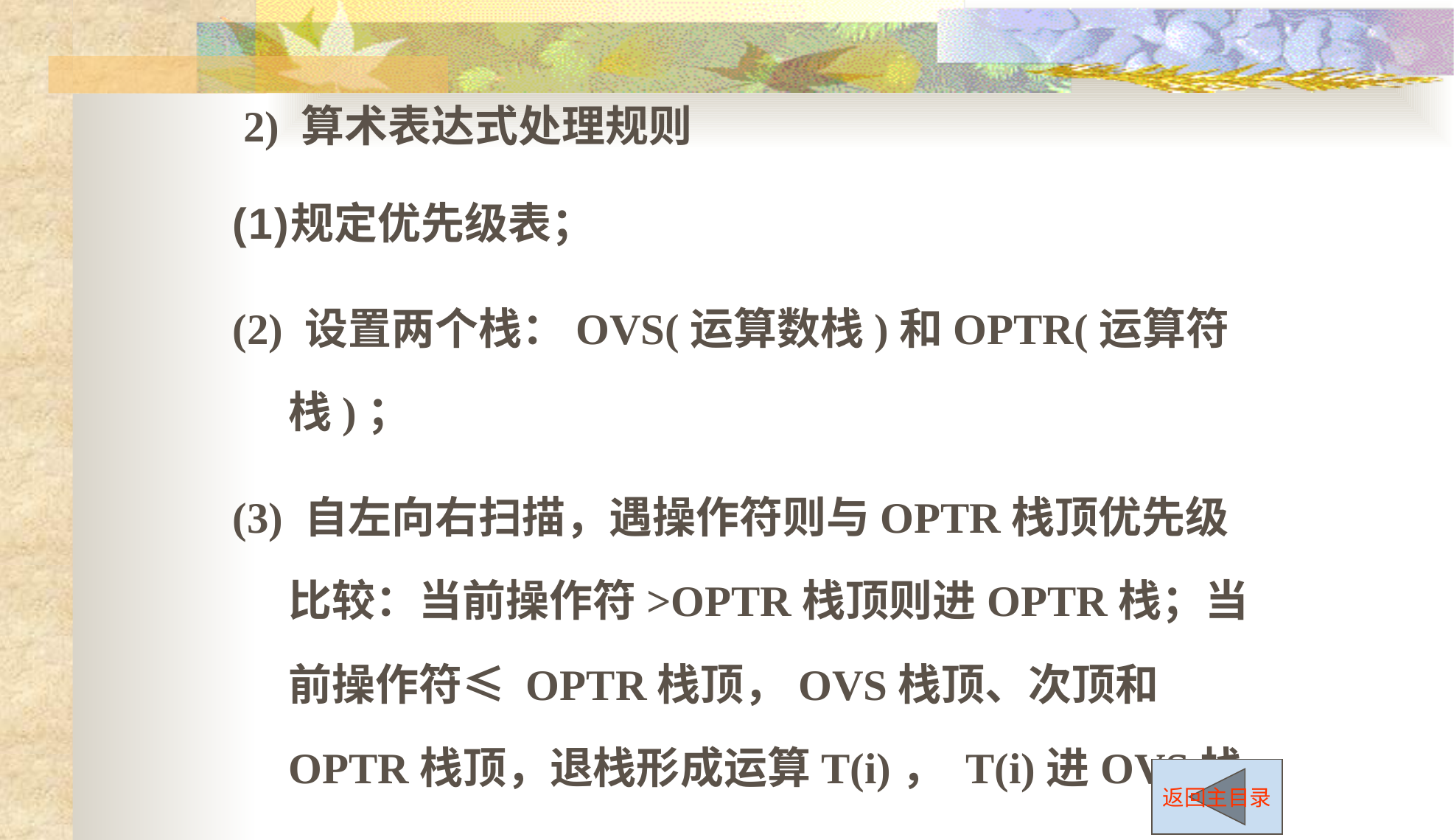

2) 算术表达式处理规则
规定优先级表；
(2) 设置两个栈：OVS(运算数栈)和OPTR(运算符栈)；
(3) 自左向右扫描，遇操作符则与OPTR栈顶优先级比较：当前操作符>OPTR栈顶则进OPTR栈；当前操作符≤ OPTR栈顶，OVS栈顶、次顶和OPTR栈顶，退栈形成运算T(i)， T(i)进OVS栈。

返回主目录